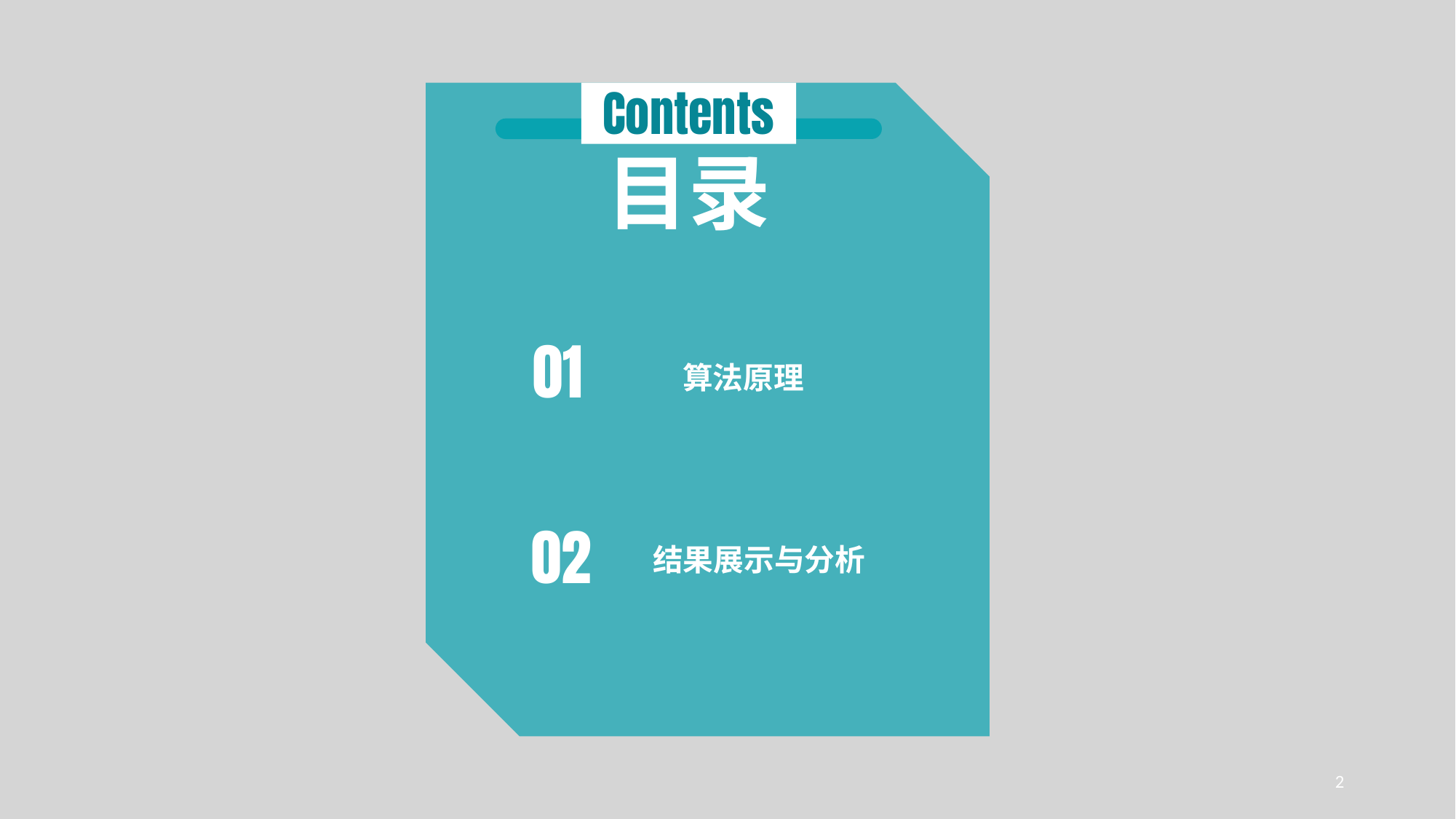

Contents

目录
01
算法原理
02
结果展示与分析
2